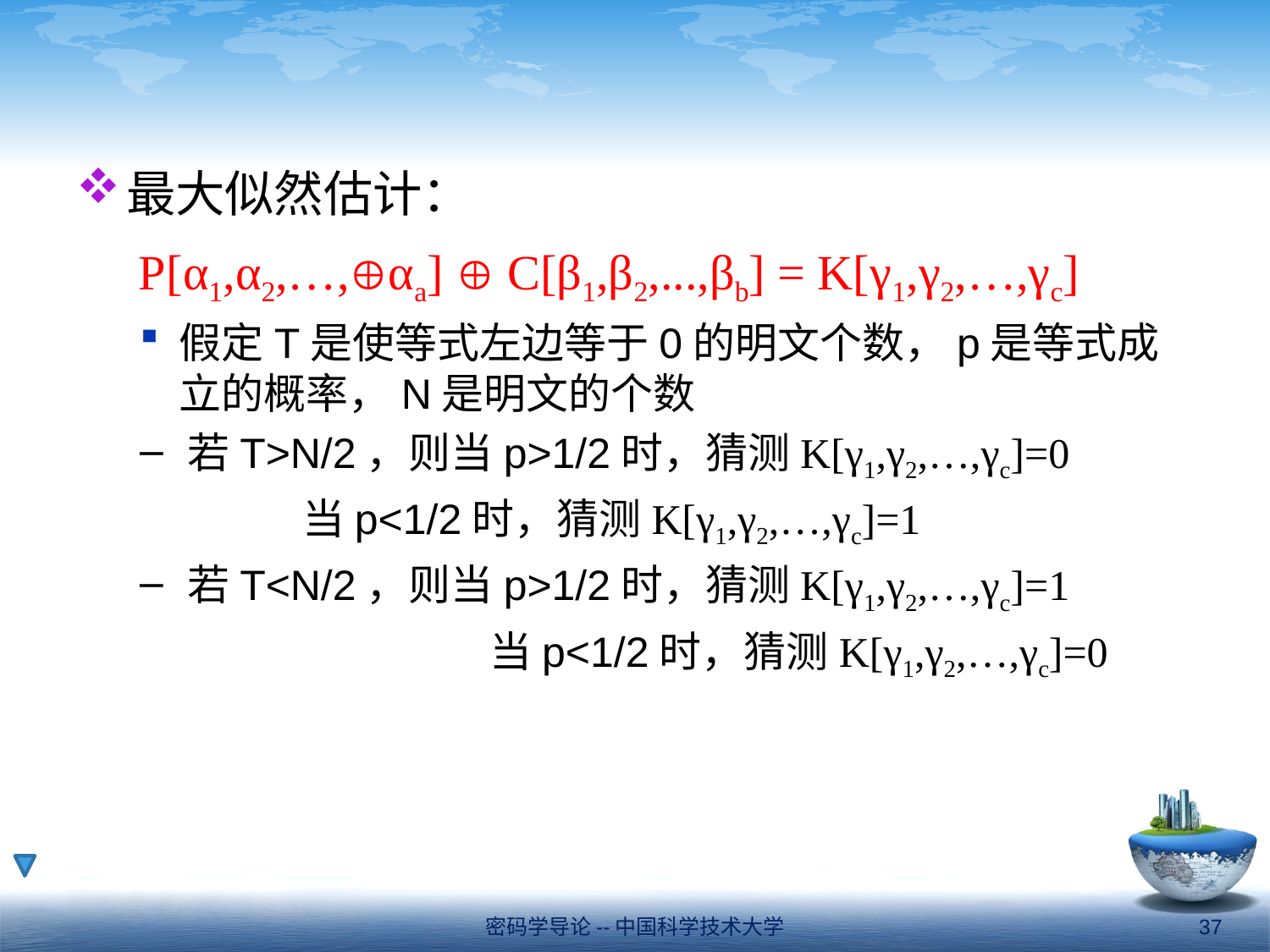

#
最大似然估计：
    P[α1,α2,…,⊕αa] ⊕ C[β1,β2,...,βb] = K[γ1,γ2,…,γc]
假定T是使等式左边等于0的明文个数，p是等式成立的概率，N是明文的个数
若T>N/2，则当p>1/2时，猜测K[γ1,γ2,…,γc]=0
	           当p<1/2时，猜测K[γ1,γ2,…,γc]=1
若T<N/2，则当p>1/2时，猜测K[γ1,γ2,…,γc]=1
			    当p<1/2时，猜测K[γ1,γ2,…,γc]=0

密码学导论--中国科学技术大学
37